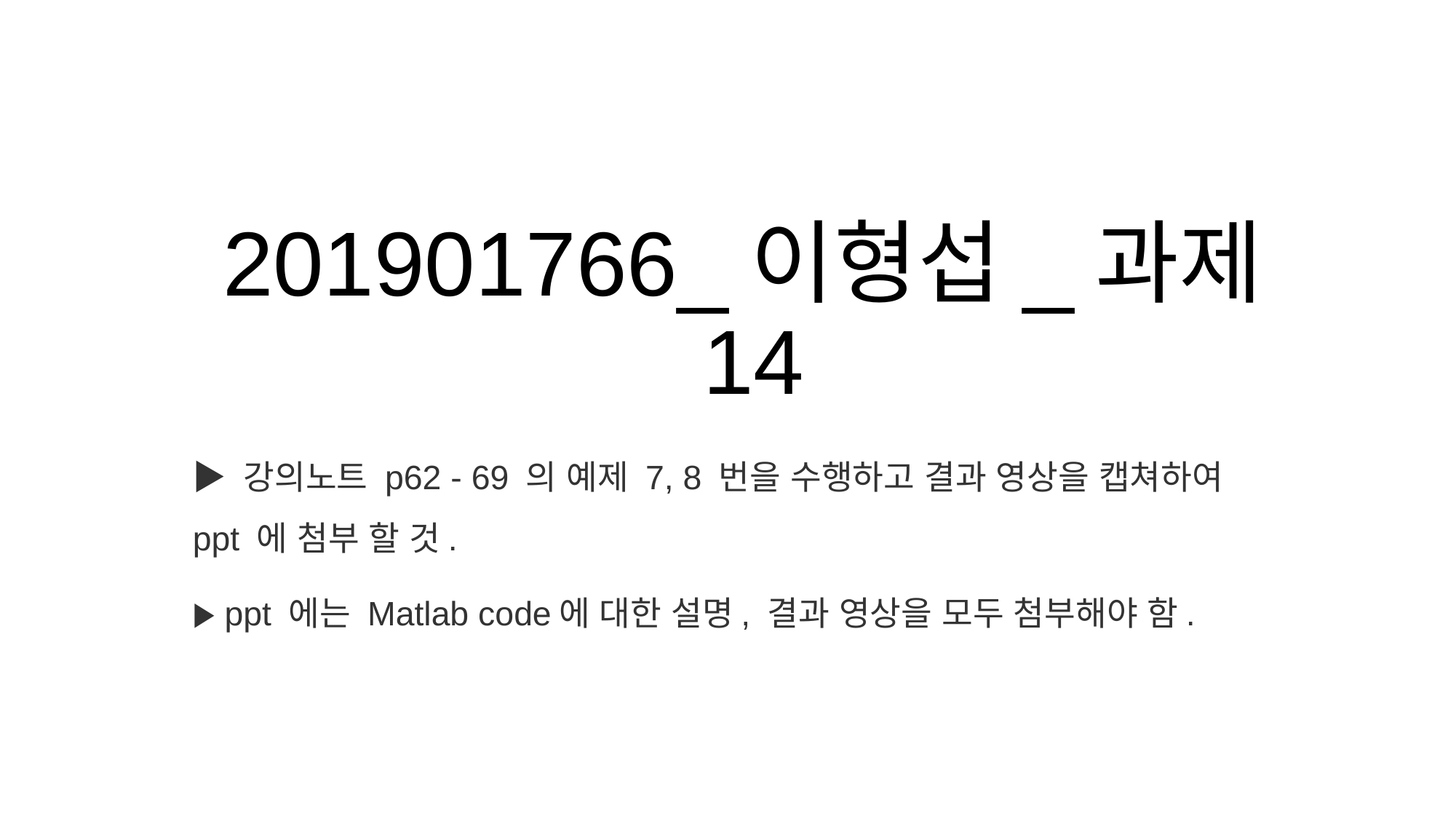

# 201901766_이형섭_과제14
▶ 강의노트 p62 - 69 의 예제 7, 8 번을 수행하고 결과 영상을 캡쳐하여 ppt 에 첨부 할 것.
▶ ppt 에는 Matlab code에 대한 설명, 결과 영상을 모두 첨부해야 함.